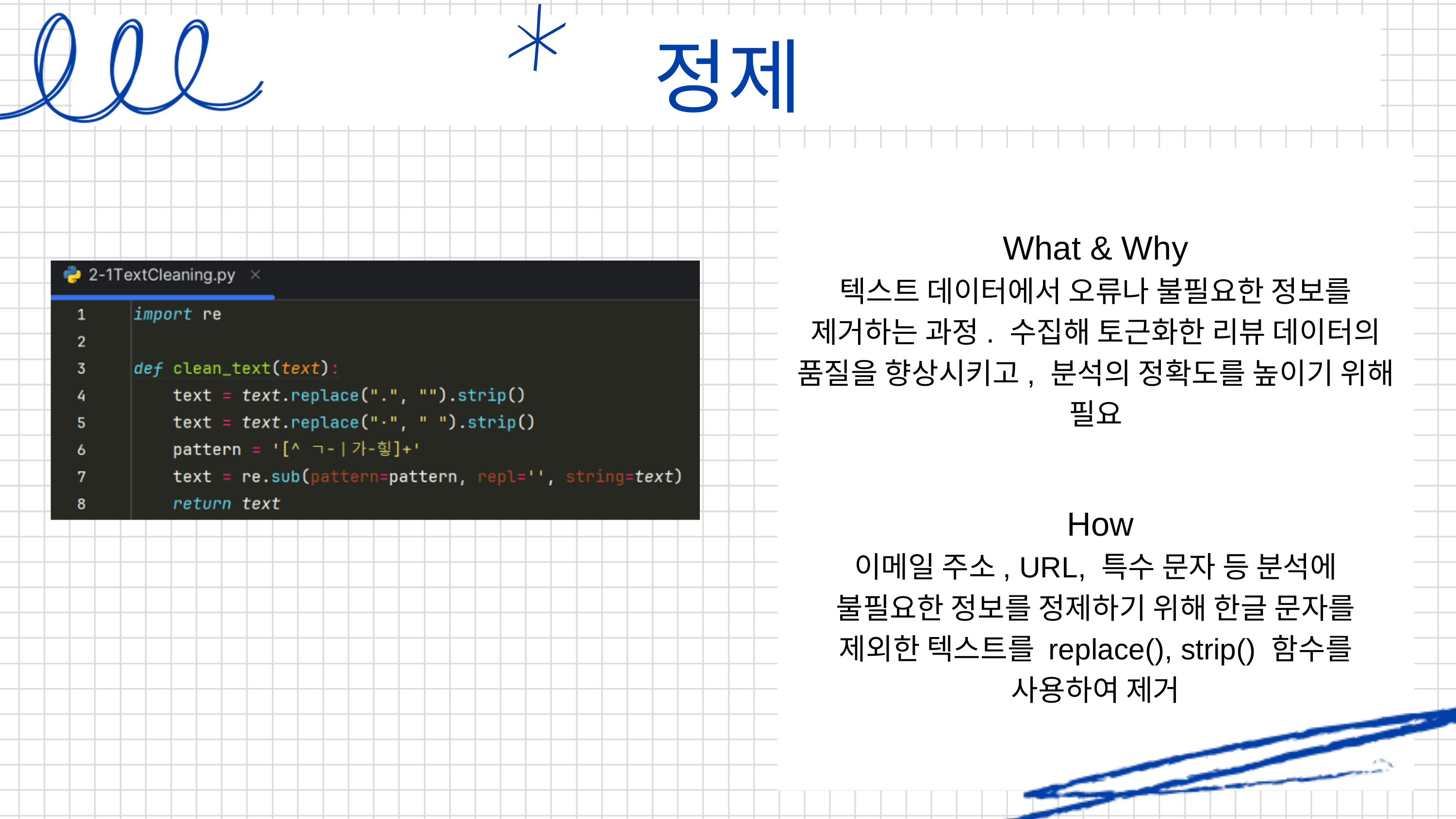

정제

What & Why
텍스트 데이터에서 오류나 불필요한 정보를 제거하는 과정. 수집해 토근화한 리뷰 데이터의 품질을 향상시키고, 분석의 정확도를 높이기 위해 필요

 How
이메일 주소, URL, 특수 문자 등 분석에 불필요한 정보를 정제하기 위해 한글 문자를 제외한 텍스트를 replace(), strip() 함수를 사용하여 제거